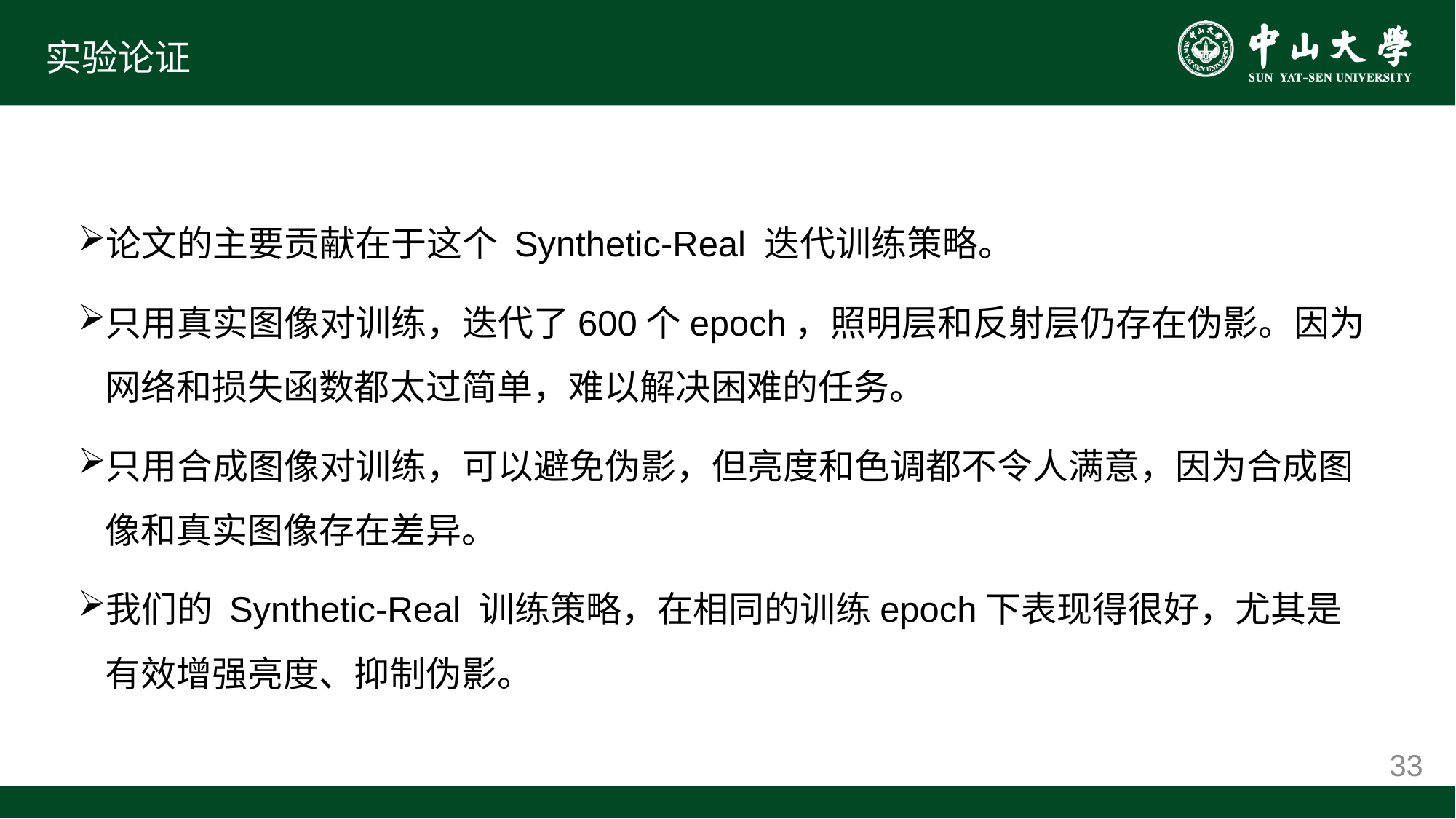

# 实验论证
论文的主要贡献在于这个 Synthetic-Real 迭代训练策略。
只用真实图像对训练，迭代了600个epoch，照明层和反射层仍存在伪影。因为网络和损失函数都太过简单，难以解决困难的任务。
只用合成图像对训练，可以避免伪影，但亮度和色调都不令人满意，因为合成图像和真实图像存在差异。
我们的 Synthetic-Real 训练策略，在相同的训练epoch下表现得很好，尤其是有效增强亮度、抑制伪影。

33